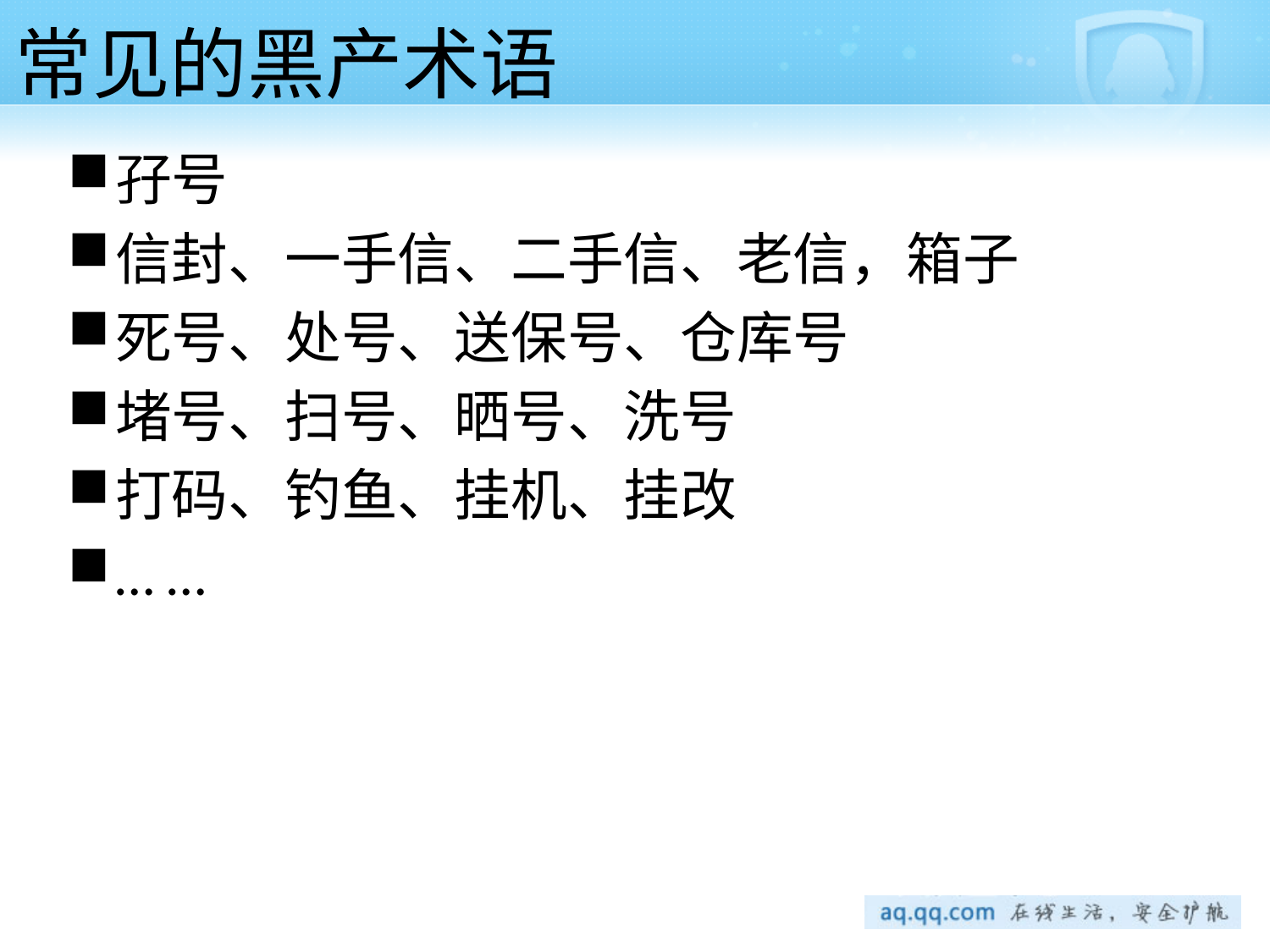

# 常见的黑产术语
孖号
信封、一手信、二手信、老信，箱子
死号、处号、送保号、仓库号
堵号、扫号、晒号、洗号
打码、钓鱼、挂机、挂改
… …